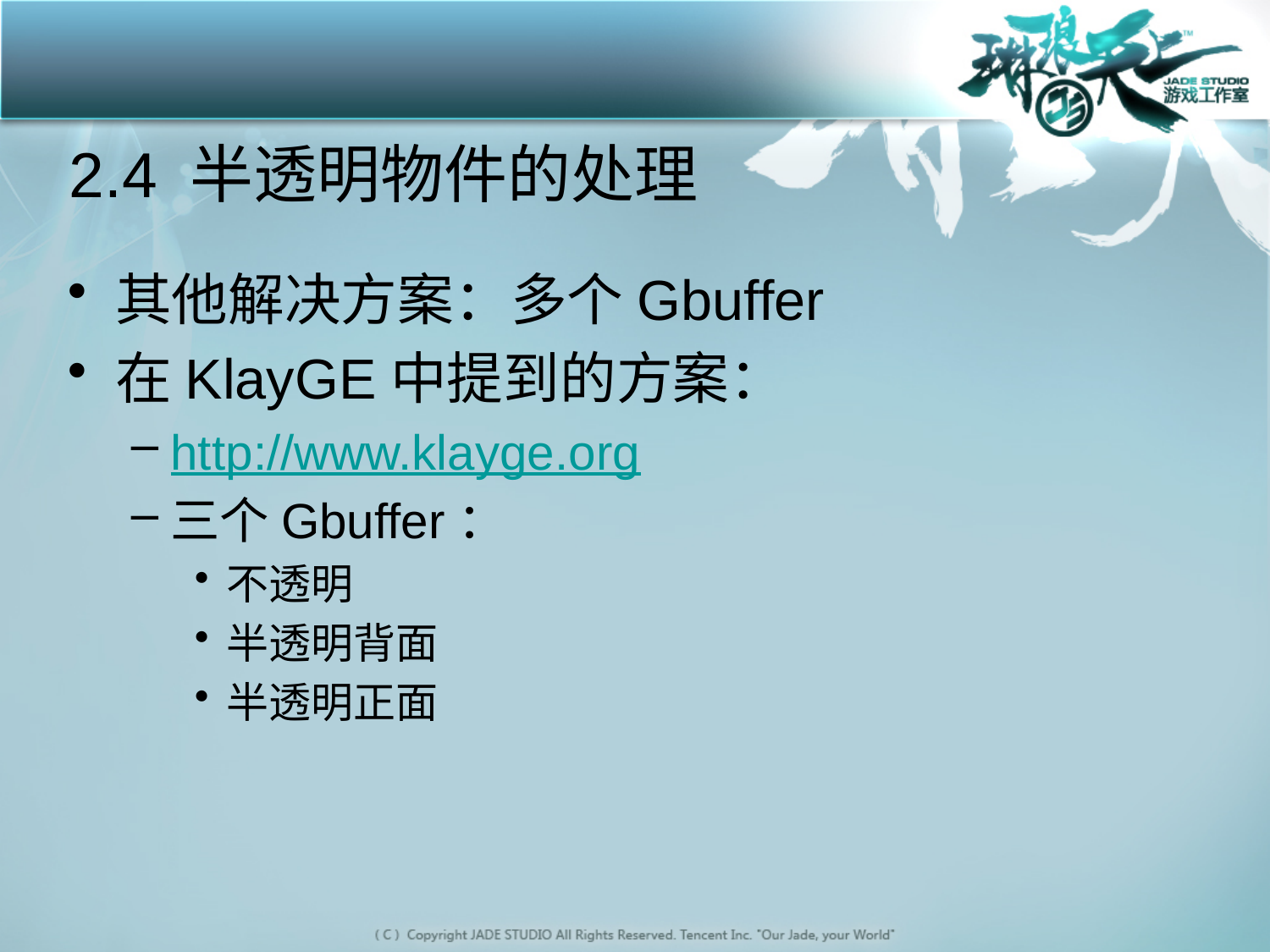

# 2.4 半透明物件的处理
其他解决方案：多个Gbuffer
在KlayGE中提到的方案：
http://www.klayge.org
三个Gbuffer：
不透明
半透明背面
半透明正面